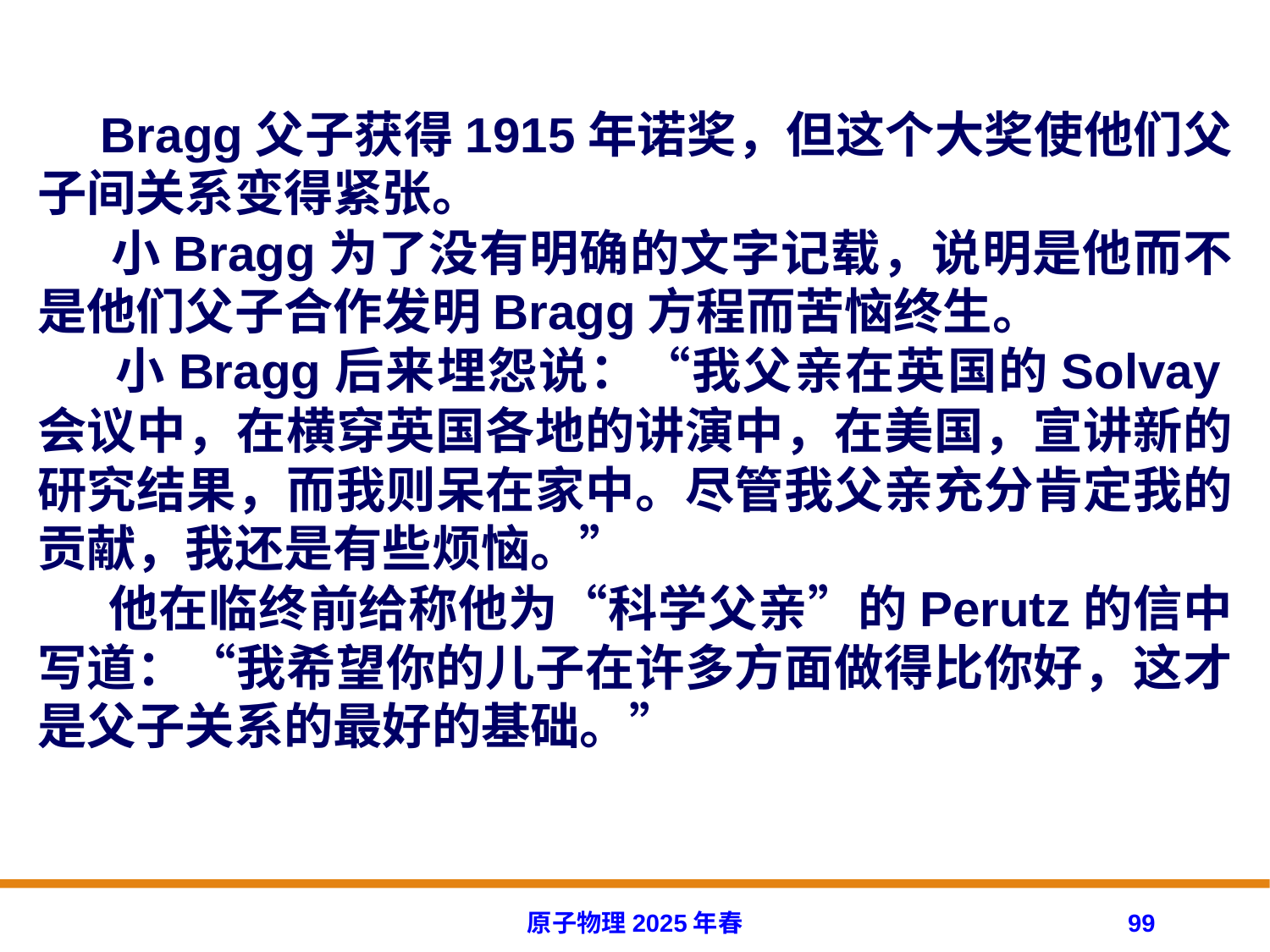

Bragg父子获得1915年诺奖，但这个大奖使他们父子间关系变得紧张。
     小Bragg为了没有明确的文字记载，说明是他而不是他们父子合作发明Bragg方程而苦恼终生。
     小Bragg后来埋怨说：“我父亲在英国的Solvay会议中，在横穿英国各地的讲演中，在美国，宣讲新的研究结果，而我则呆在家中。尽管我父亲充分肯定我的贡献，我还是有些烦恼。”
     他在临终前给称他为“科学父亲”的Perutz的信中写道：“我希望你的儿子在许多方面做得比你好，这才是父子关系的最好的基础。”
原子物理2025年春
99